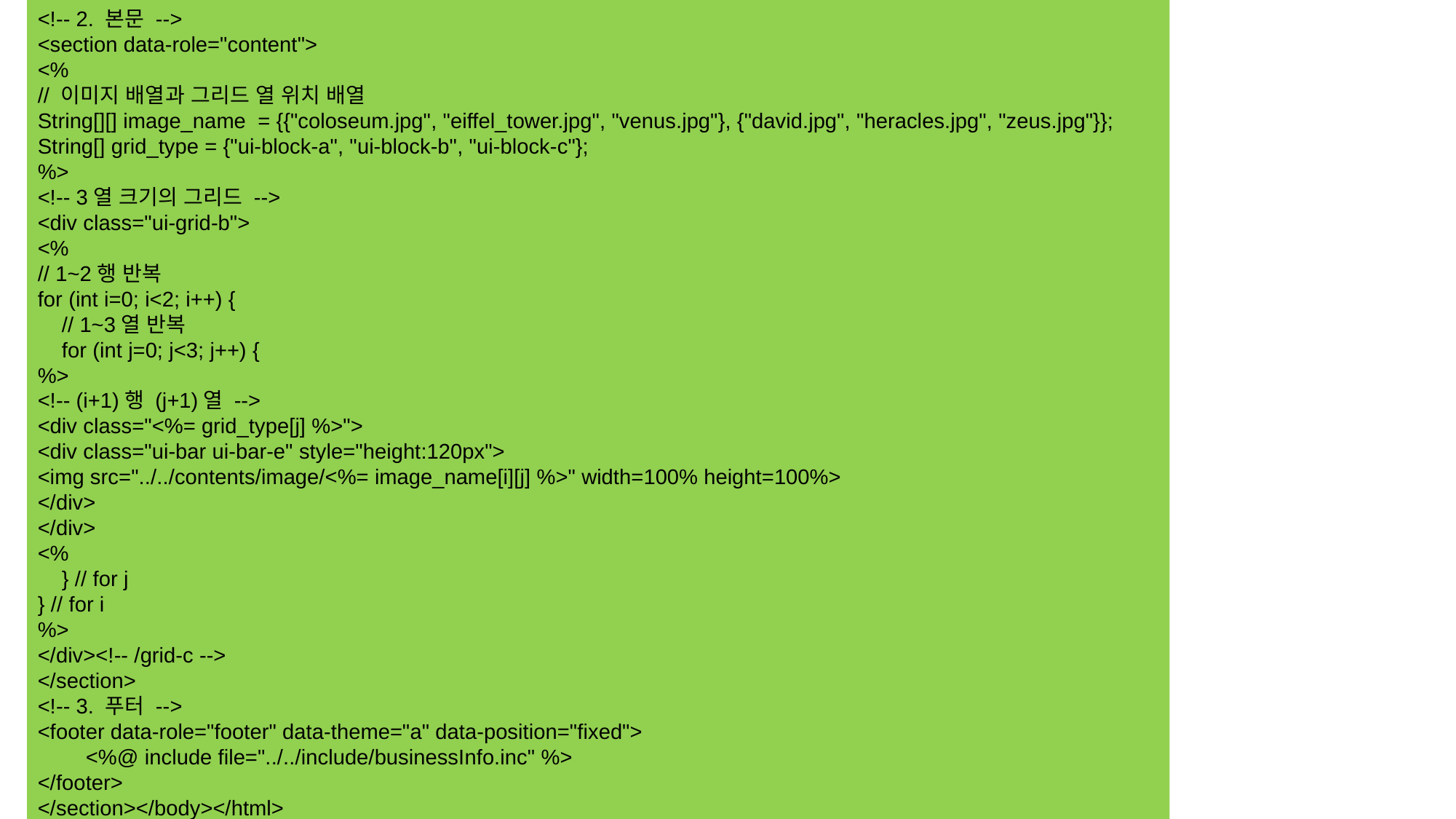

<!-- 2. 본문 -->
<section data-role="content">
<%
// 이미지 배열과 그리드 열 위치 배열
String[][] image_name  = {{"coloseum.jpg", "eiffel_tower.jpg", "venus.jpg"}, {"david.jpg", "heracles.jpg", "zeus.jpg"}};
String[] grid_type = {"ui-block-a", "ui-block-b", "ui-block-c"};
%>
<!-- 3열 크기의 그리드 -->
<div class="ui-grid-b">
<%
// 1~2행 반복
for (int i=0; i<2; i++) {
    // 1~3열 반복
    for (int j=0; j<3; j++) {
%>
<!-- (i+1)행 (j+1)열 -->
<div class="<%= grid_type[j] %>">
<div class="ui-bar ui-bar-e" style="height:120px">
<img src="../../contents/image/<%= image_name[i][j] %>" width=100% height=100%>
</div>
</div>
<%
    } // for j
} // for i
%>
</div><!-- /grid-c -->
</section>
<!-- 3. 푸터 -->
<footer data-role="footer" data-theme="a" data-position="fixed">
        <%@ include file="../../include/businessInfo.inc" %>
</footer>
</section></body></html>